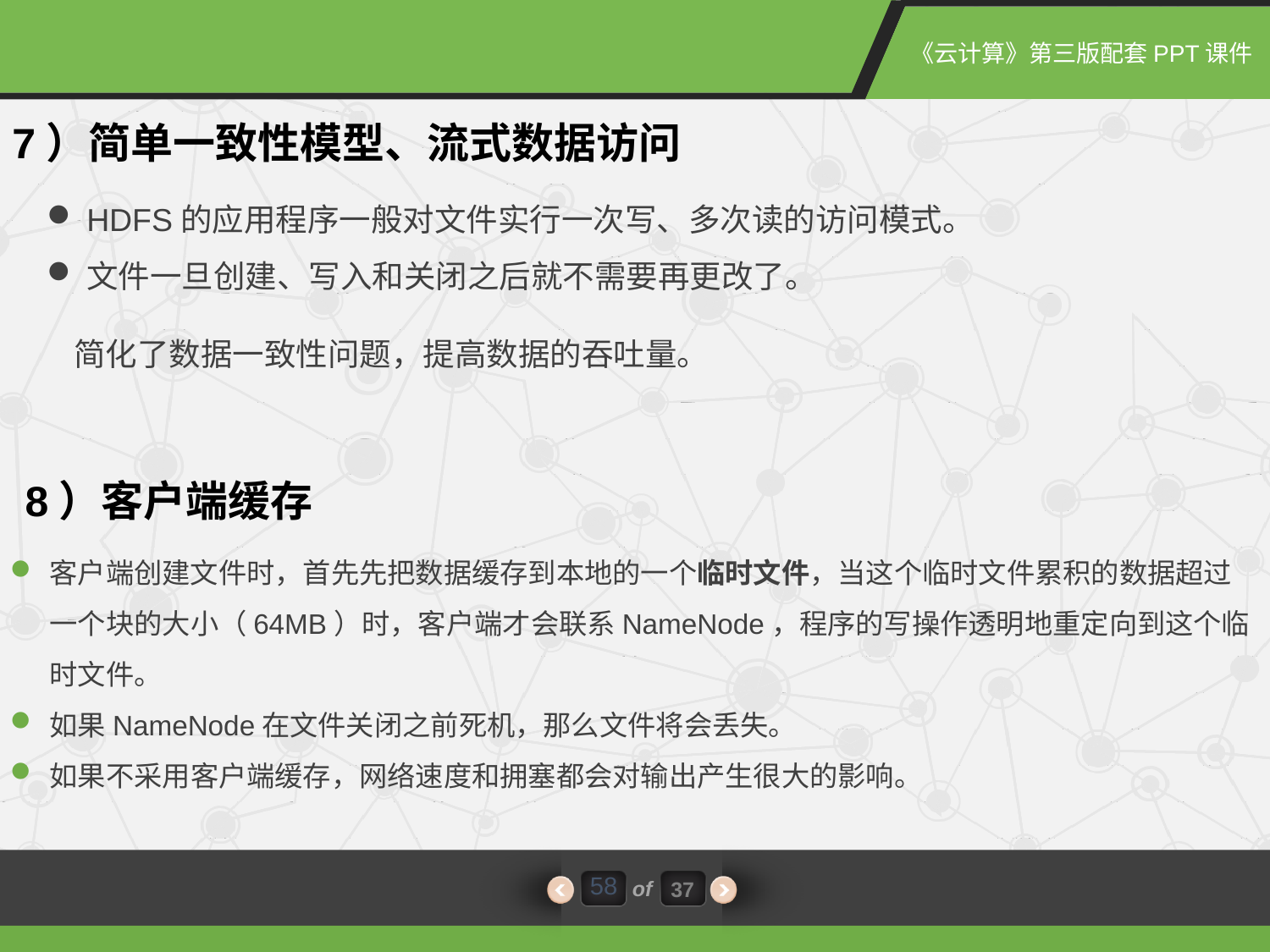

7）简单一致性模型、流式数据访问
HDFS的应用程序一般对文件实行一次写、多次读的访问模式。
文件一旦创建、写入和关闭之后就不需要再更改了。
简化了数据一致性问题，提高数据的吞吐量。
8）客户端缓存
客户端创建文件时，首先先把数据缓存到本地的一个临时文件，当这个临时文件累积的数据超过一个块的大小（64MB）时，客户端才会联系NameNode，程序的写操作透明地重定向到这个临时文件。
如果NameNode在文件关闭之前死机，那么文件将会丢失。
如果不采用客户端缓存，网络速度和拥塞都会对输出产生很大的影响。
58